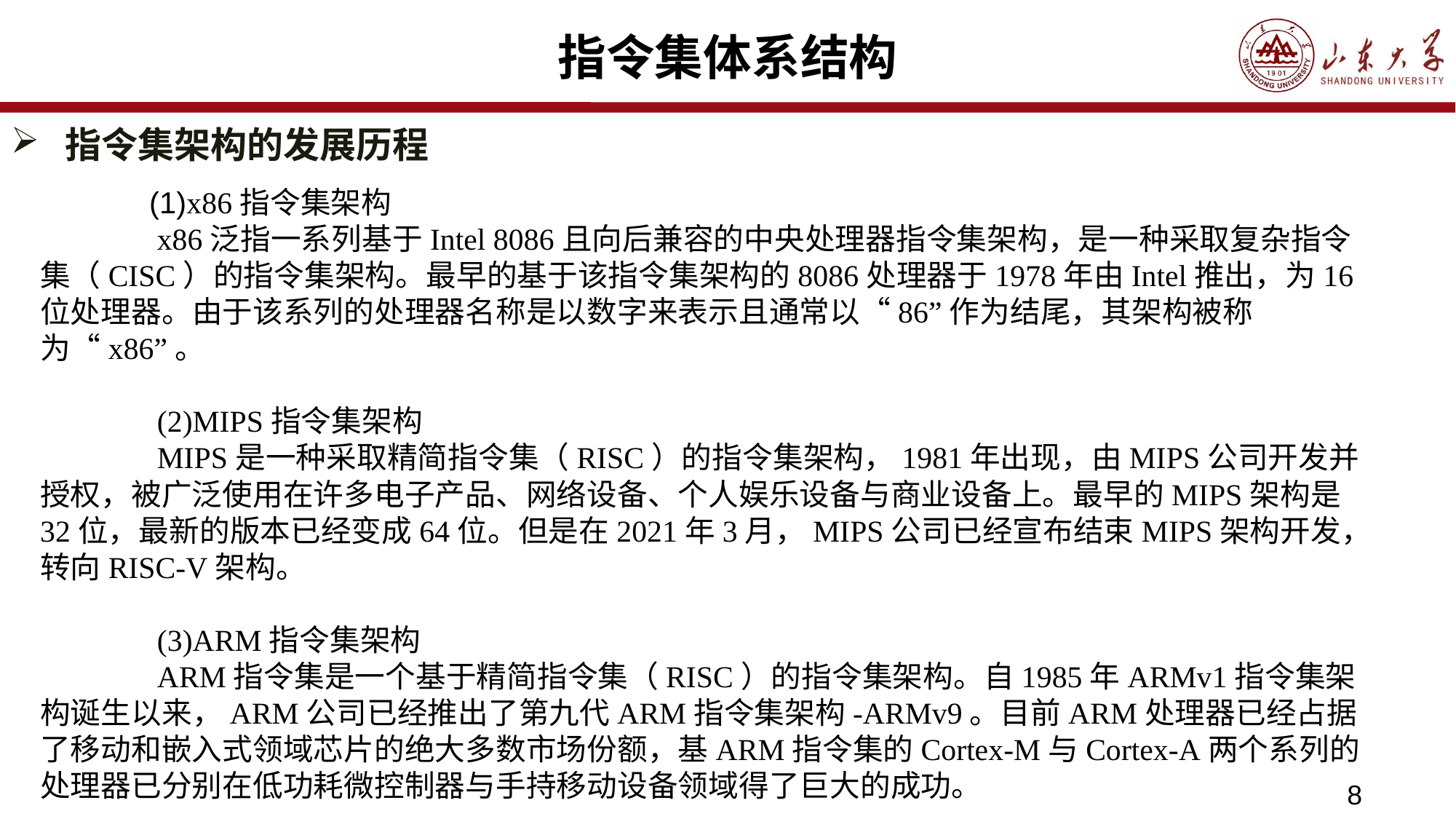

# 指令集体系结构
指令集架构的发展历程
	(1)x86指令集架构
	 x86泛指一系列基于Intel 8086且向后兼容的中央处理器指令集架构，是一种采取复杂指令集（CISC）的指令集架构。最早的基于该指令集架构的8086处理器于1978年由Intel推出，为16位处理器。由于该系列的处理器名称是以数字来表示且通常以“86”作为结尾，其架构被称为“x86”。

	 (2)MIPS指令集架构
	 MIPS是一种采取精简指令集（RISC）的指令集架构，1981年出现，由MIPS公司开发并授权，被广泛使用在许多电子产品、网络设备、个人娱乐设备与商业设备上。最早的MIPS架构是32位，最新的版本已经变成64位。但是在2021年3月，MIPS公司已经宣布结束MIPS架构开发，转向RISC-V架构。

	 (3)ARM指令集架构
	 ARM指令集是一个基于精简指令集（RISC）的指令集架构。自1985年ARMv1指令集架构诞生以来，ARM公司已经推出了第九代ARM指令集架构-ARMv9。目前ARM处理器已经占据了移动和嵌入式领域芯片的绝大多数市场份额，基ARM指令集的Cortex-M与Cortex-A两个系列的处理器已分别在低功耗微控制器与手持移动设备领域得了巨大的成功。

8